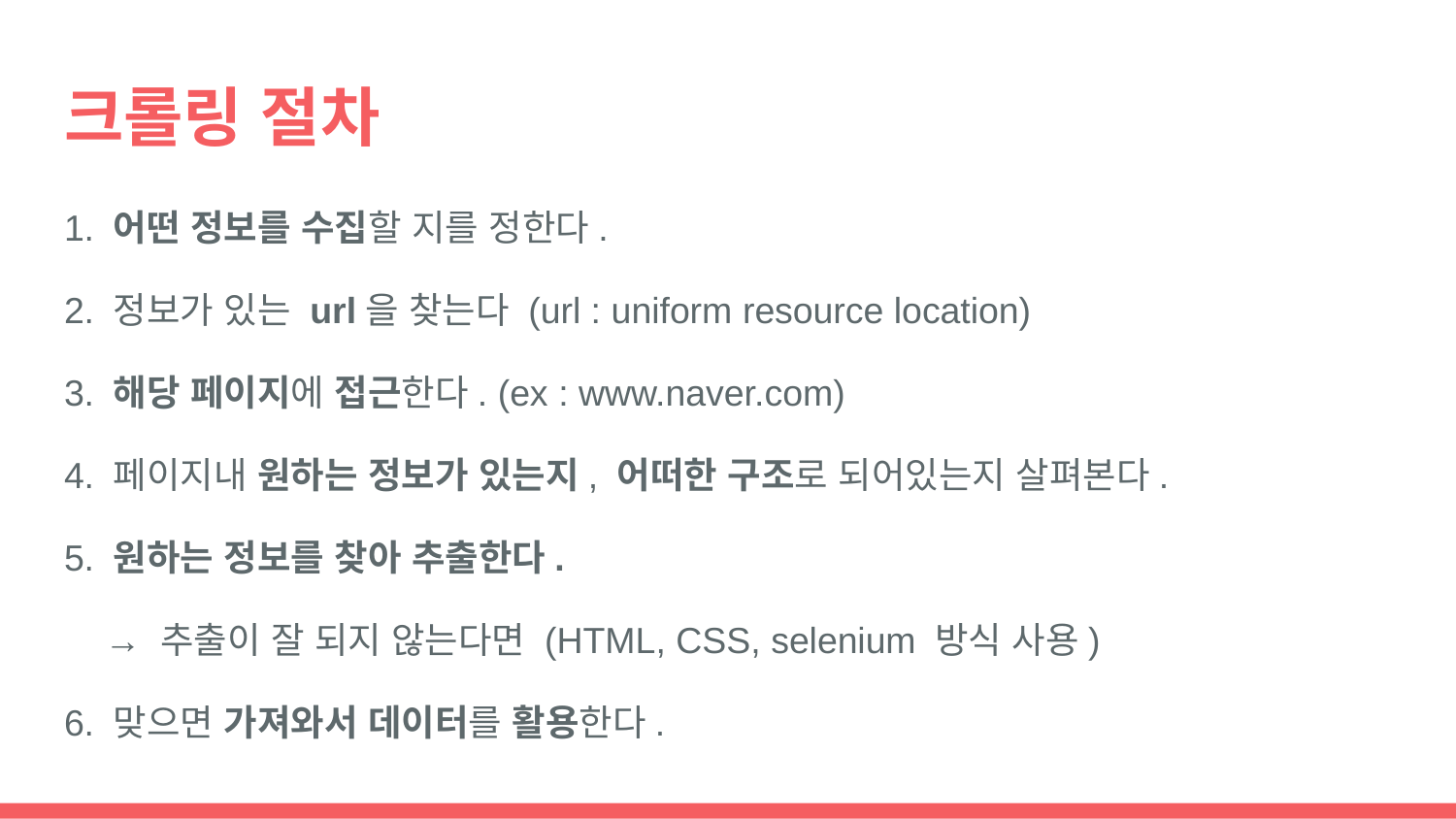

# 크롤링 절차
1. 어떤 정보를 수집할 지를 정한다.
2. 정보가 있는 url을 찾는다 (url : uniform resource location)
3. 해당 페이지에 접근한다. (ex : www.naver.com)
4. 페이지내 원하는 정보가 있는지, 어떠한 구조로 되어있는지 살펴본다.
5. 원하는 정보를 찾아 추출한다.
    → 추출이 잘 되지 않는다면 (HTML, CSS, selenium 방식 사용)
6. 맞으면 가져와서 데이터를 활용한다.